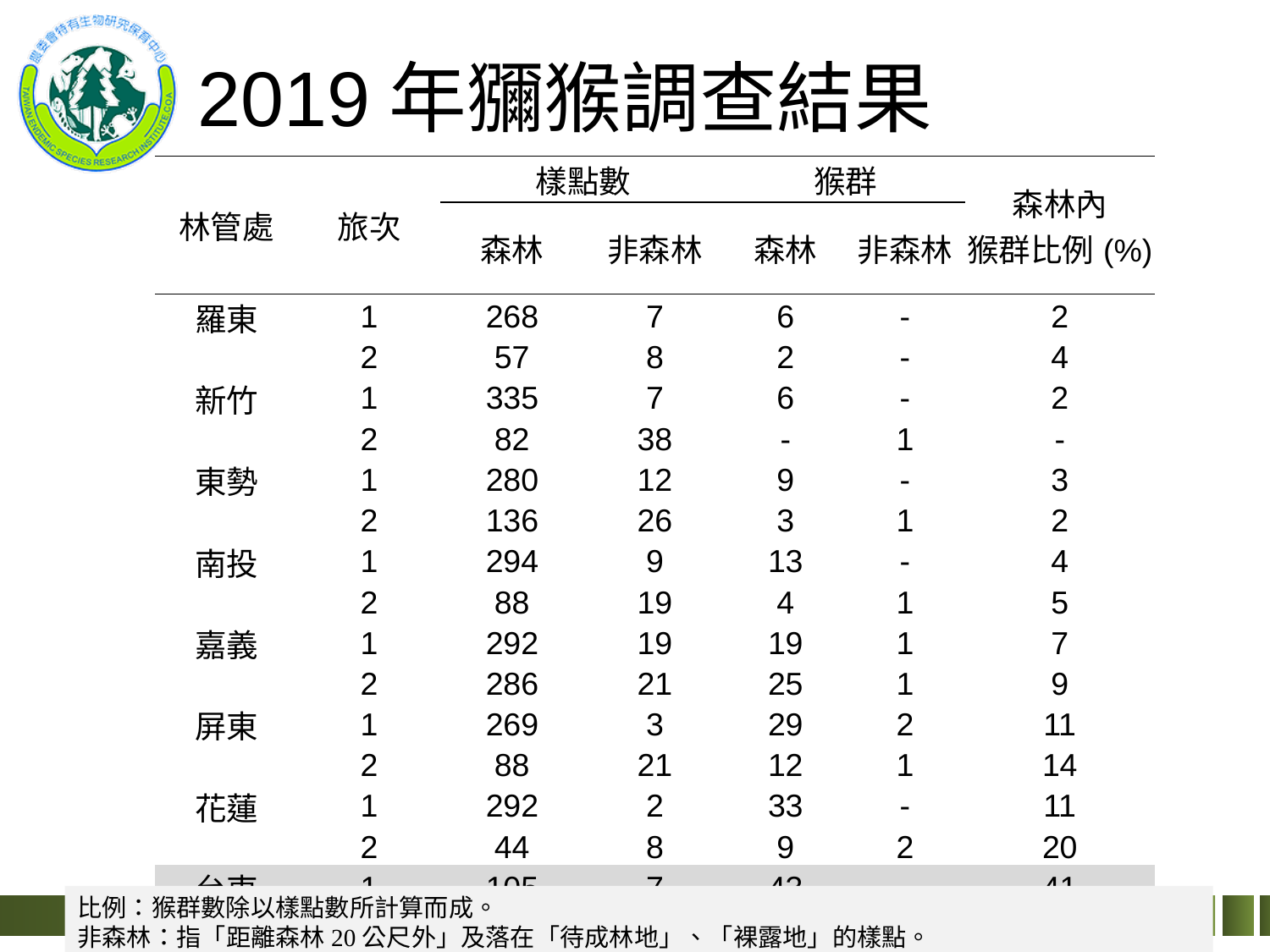

# 2019年獼猴調查結果
| 林管處 | 旅次 | 樣點數 |  | 猴群 |  | 森林內 猴群比例(%) |
| --- | --- | --- | --- | --- | --- | --- |
|  |  | 森林 | 非森林 | 森林 | 非森林 |  |
| 羅東 | 1 | 268 | 7 | 6 | - | 2 |
|  | 2 | 57 | 8 | 2 | - | 4 |
| 新竹 | 1 | 335 | 7 | 6 | - | 2 |
|  | 2 | 82 | 38 | - | 1 | - |
| 東勢 | 1 | 280 | 12 | 9 | - | 3 |
|  | 2 | 136 | 26 | 3 | 1 | 2 |
| 南投 | 1 | 294 | 9 | 13 | - | 4 |
|  | 2 | 88 | 19 | 4 | 1 | 5 |
| 嘉義 | 1 | 292 | 19 | 19 | 1 | 7 |
|  | 2 | 286 | 21 | 25 | 1 | 9 |
| 屏東 | 1 | 269 | 3 | 29 | 2 | 11 |
|  | 2 | 88 | 21 | 12 | 1 | 14 |
| 花蓮 | 1 | 292 | 2 | 33 | - | 11 |
|  | 2 | 44 | 8 | 9 | 2 | 20 |
| 台東 | 1 | 105 | 7 | 43 | - | 41 |
|  | 2 | 15 | 8 | 7 | - | 47 |
| 總計 |  | 2931 | 200 | 220 | 10 | 8 |
比例：猴群數除以樣點數所計算而成。
非森林：指「距離森林20公尺外」及落在「待成林地」、「裸露地」的樣點。